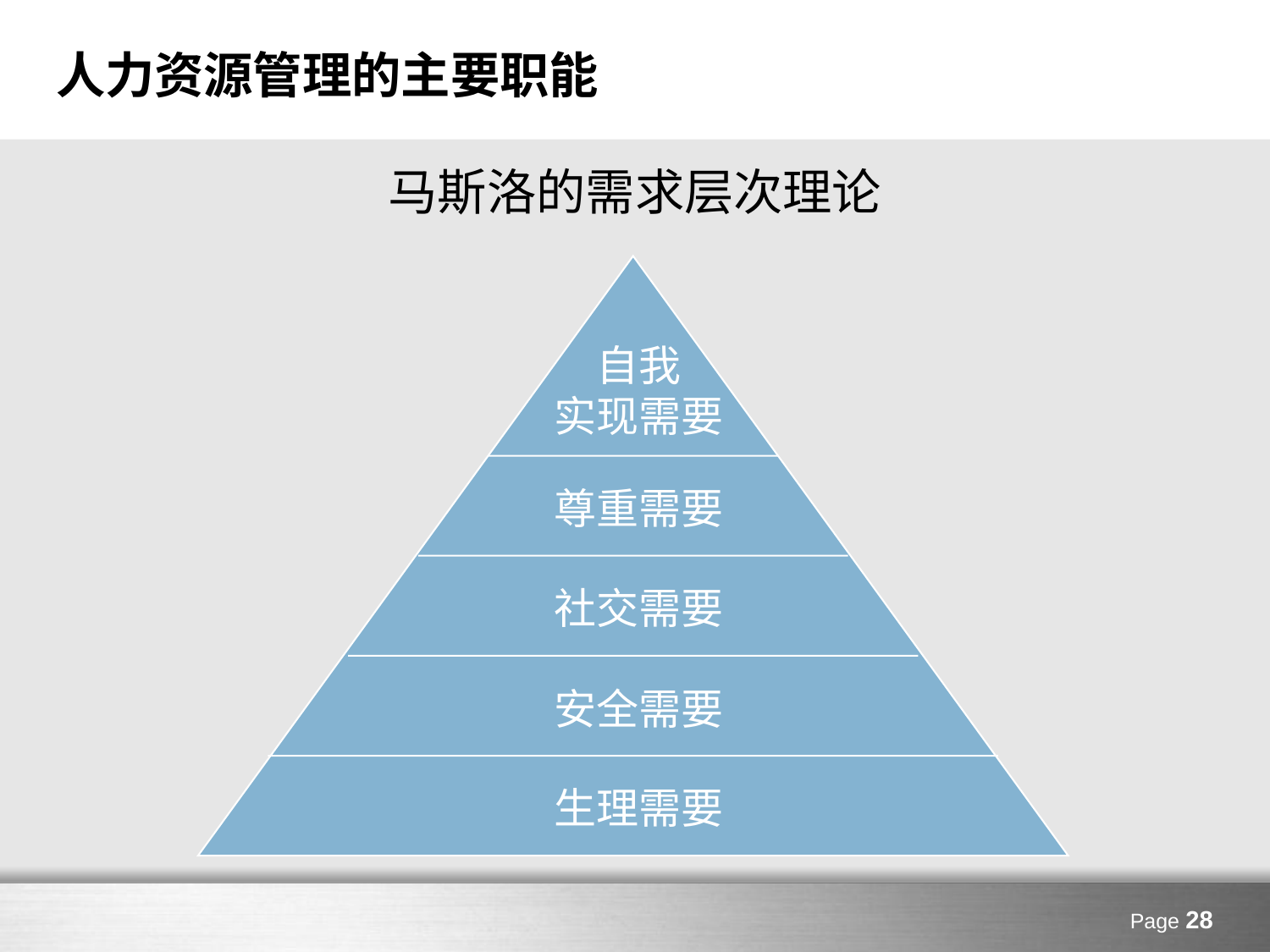

# 人力资源管理的主要职能
马斯洛的需求层次理论

自我
实现需要

尊重需要

社交需要

安全需要

生理需要
Page 28